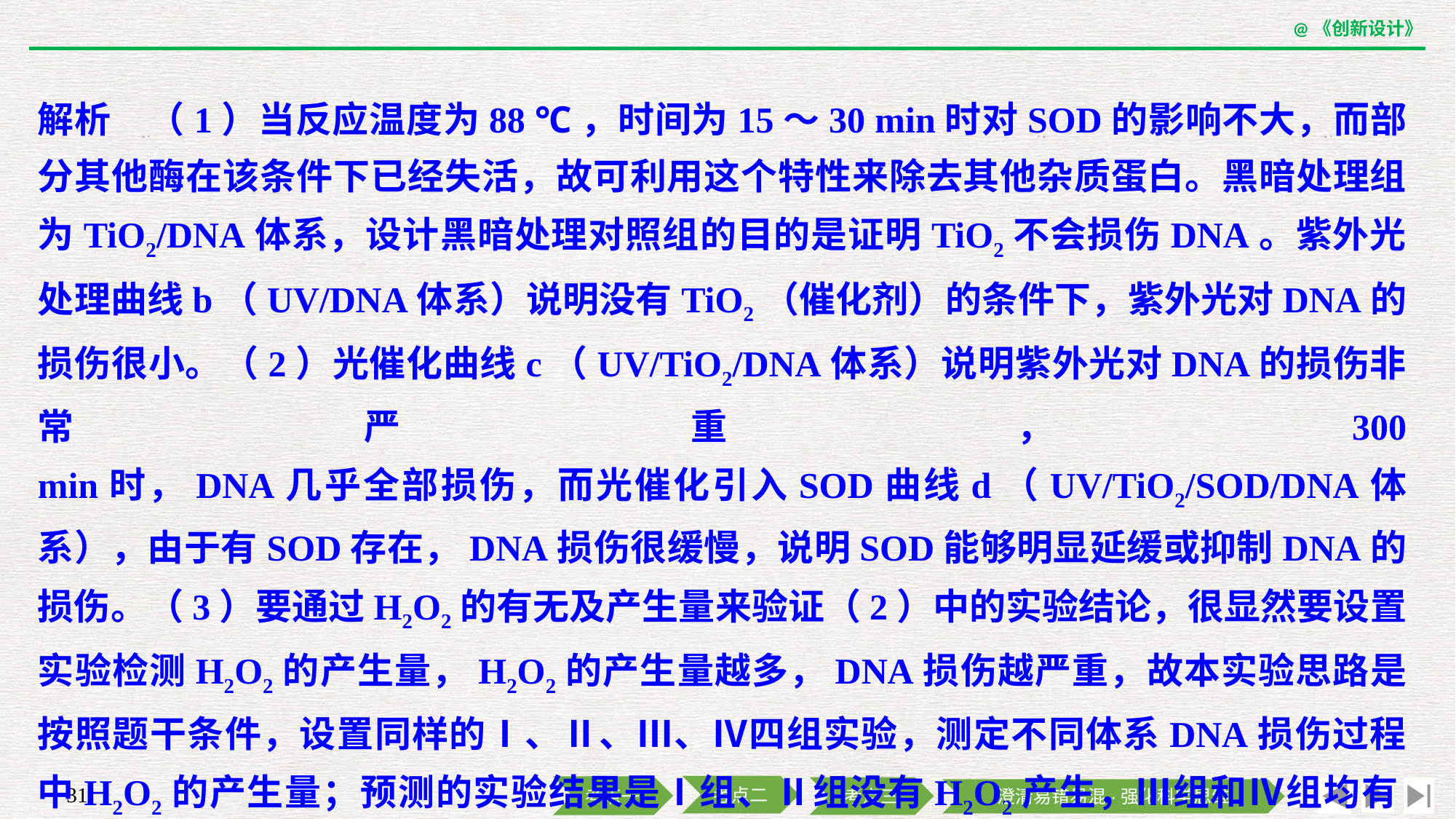

解析　（1）当反应温度为88 ℃，时间为15～30 min时对SOD的影响不大，而部分其他酶在该条件下已经失活，故可利用这个特性来除去其他杂质蛋白。黑暗处理组为TiO2/DNA体系，设计黑暗处理对照组的目的是证明TiO2不会损伤DNA。紫外光处理曲线b（UV/DNA体系）说明没有TiO2（催化剂）的条件下，紫外光对DNA的损伤很小。（2）光催化曲线c（UV/TiO2/DNA体系）说明紫外光对DNA的损伤非常严重，300 min时，DNA几乎全部损伤，而光催化引入SOD曲线d（UV/TiO2/SOD/DNA体系），由于有SOD存在，DNA损伤很缓慢，说明SOD能够明显延缓或抑制DNA的损伤。（3）要通过H2O2的有无及产生量来验证（2）中的实验结论，很显然要设置实验检测H2O2的产生量，H2O2的产生量越多，DNA损伤越严重，故本实验思路是按照题干条件，设置同样的Ⅰ、Ⅱ、Ⅲ、Ⅳ四组实验，测定不同体系DNA损伤过程中H2O2的产生量；预测的实验结果是Ⅰ组、Ⅱ组没有H2O2产生，Ⅲ组和Ⅳ组均有H2O2产生，且Ⅲ组H2O2产生量较Ⅳ组多，时间较早。